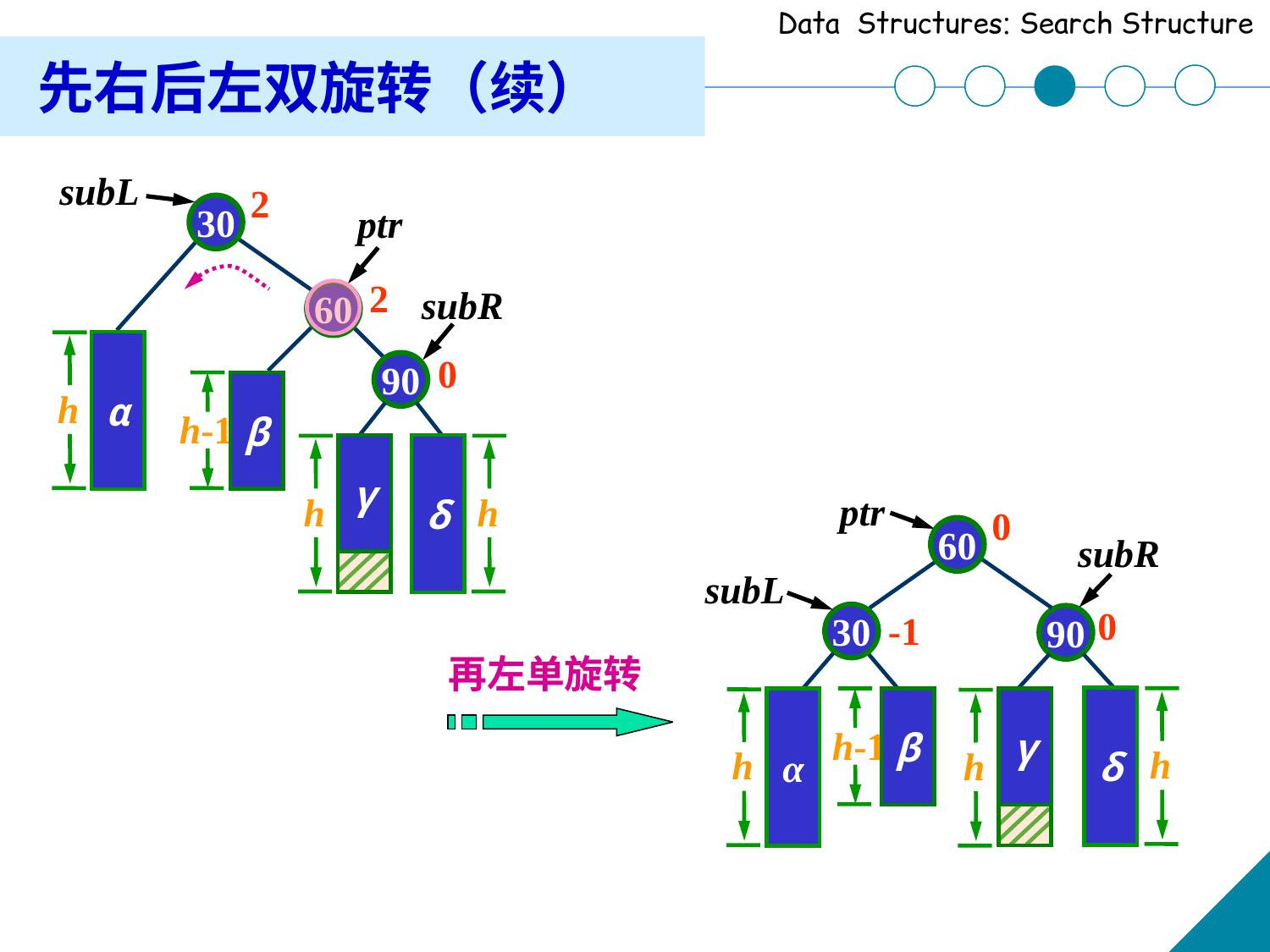

先右后左双旋转（续）

subL

2
30

2
60

α

h

0
90

h-1

β

γ

h

δ

h

ptr

subR

ptr

0
60
subR

subL

0
-1
30
90

δ

h

α

h-1

β
γ

h

h

再左单旋转